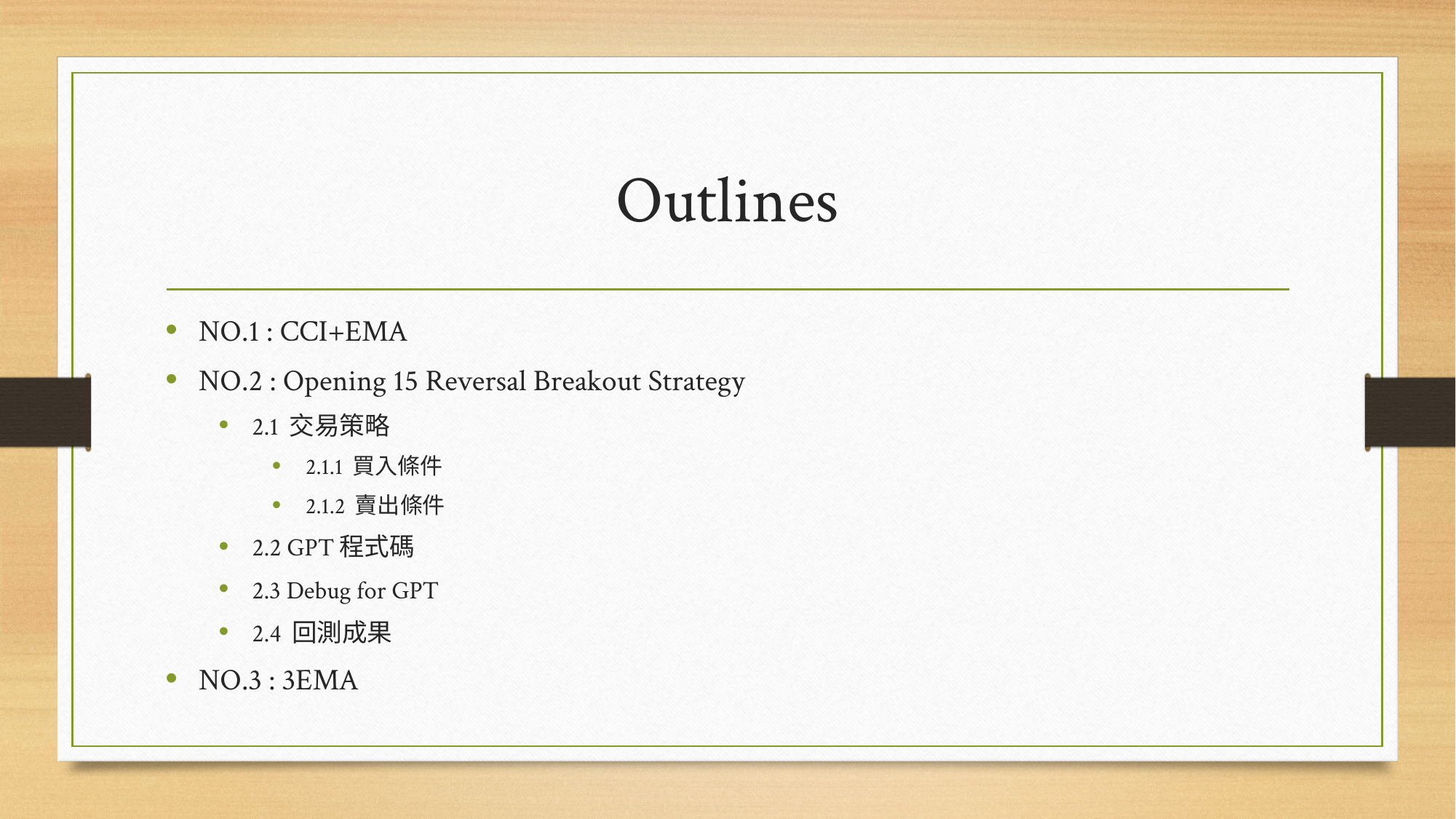

# Outlines
NO.1 : CCI+EMA
NO.2 : Opening 15 Reversal Breakout Strategy
2.1 交易策略
2.1.1 買入條件
2.1.2 賣出條件
2.2 GPT程式碼
2.3 Debug for GPT
2.4 回測成果
NO.3 : 3EMA